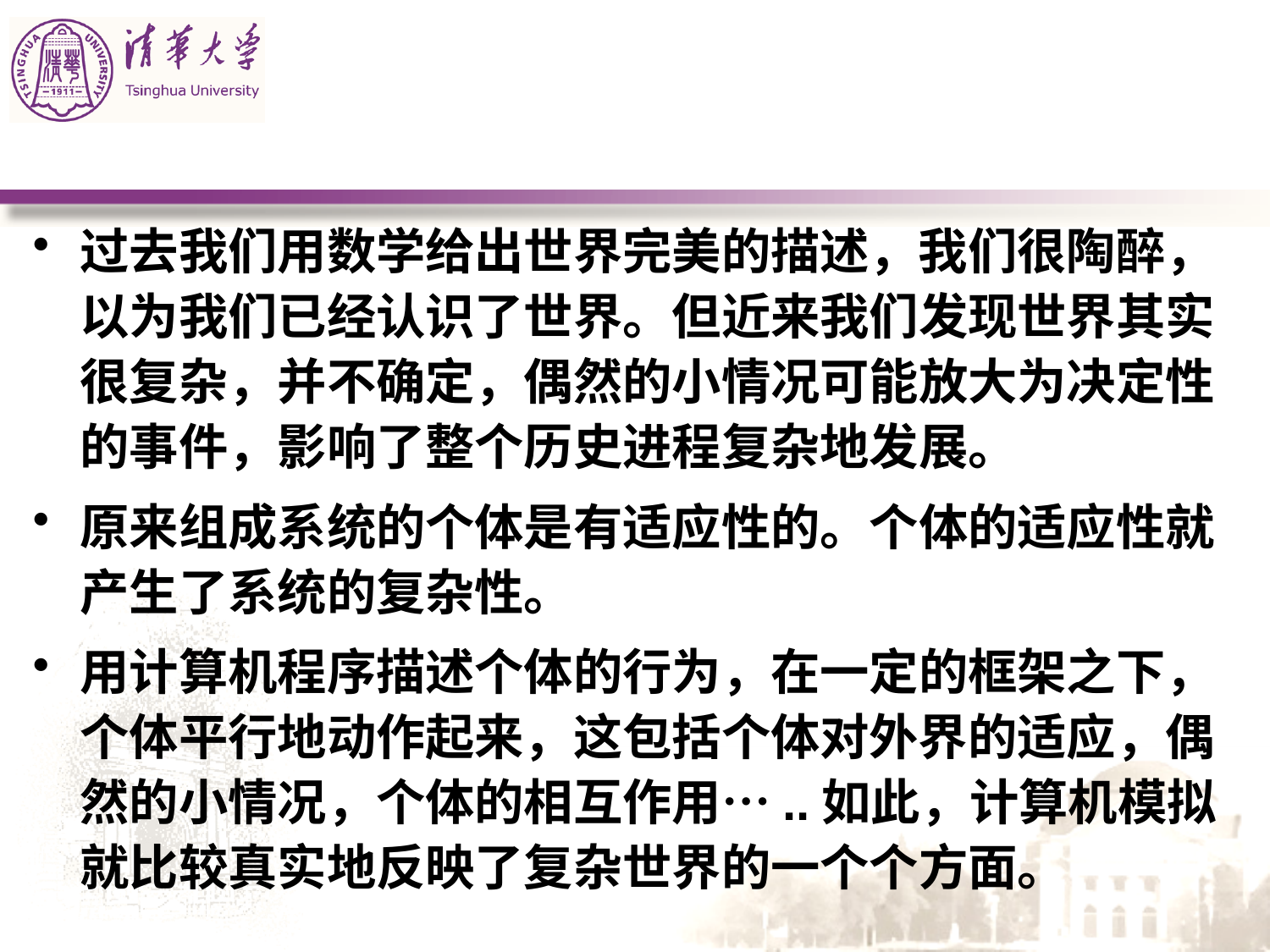

#
过去我们用数学给出世界完美的描述，我们很陶醉，以为我们已经认识了世界。但近来我们发现世界其实很复杂，并不确定，偶然的小情况可能放大为决定性的事件，影响了整个历史进程复杂地发展。
原来组成系统的个体是有适应性的。个体的适应性就产生了系统的复杂性。
用计算机程序描述个体的行为，在一定的框架之下，个体平行地动作起来，这包括个体对外界的适应，偶然的小情况，个体的相互作用…..如此，计算机模拟就比较真实地反映了复杂世界的一个个方面。